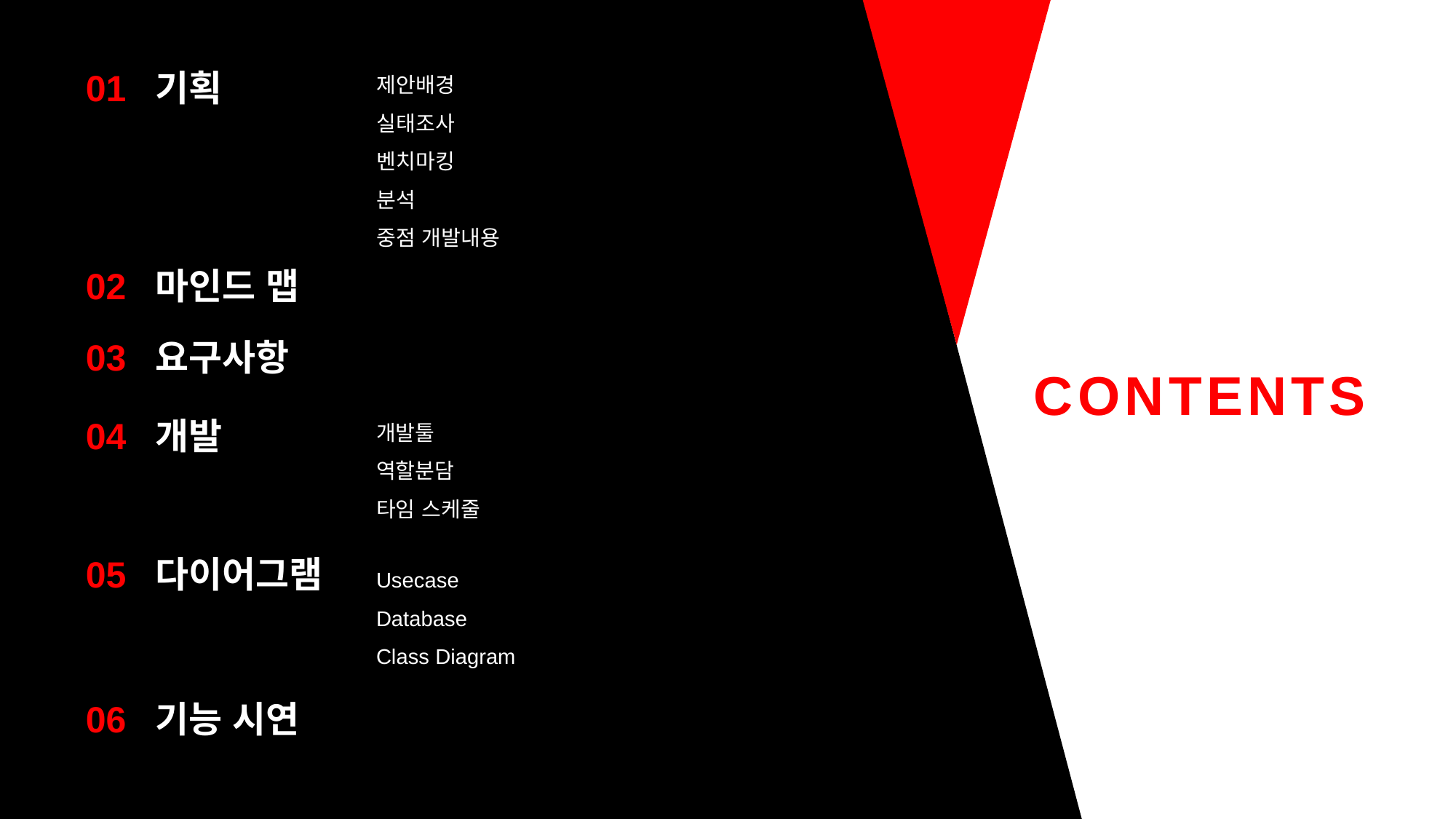

제안배경
실태조사
벤치마킹
분석
중점 개발내용
01  기획
02  마인드 맵
03  요구사항
CONTENTS
개발툴
역할분담
타임 스케줄
04  개발
05  다이어그램
Usecase
Database
Class Diagram
06  기능 시연